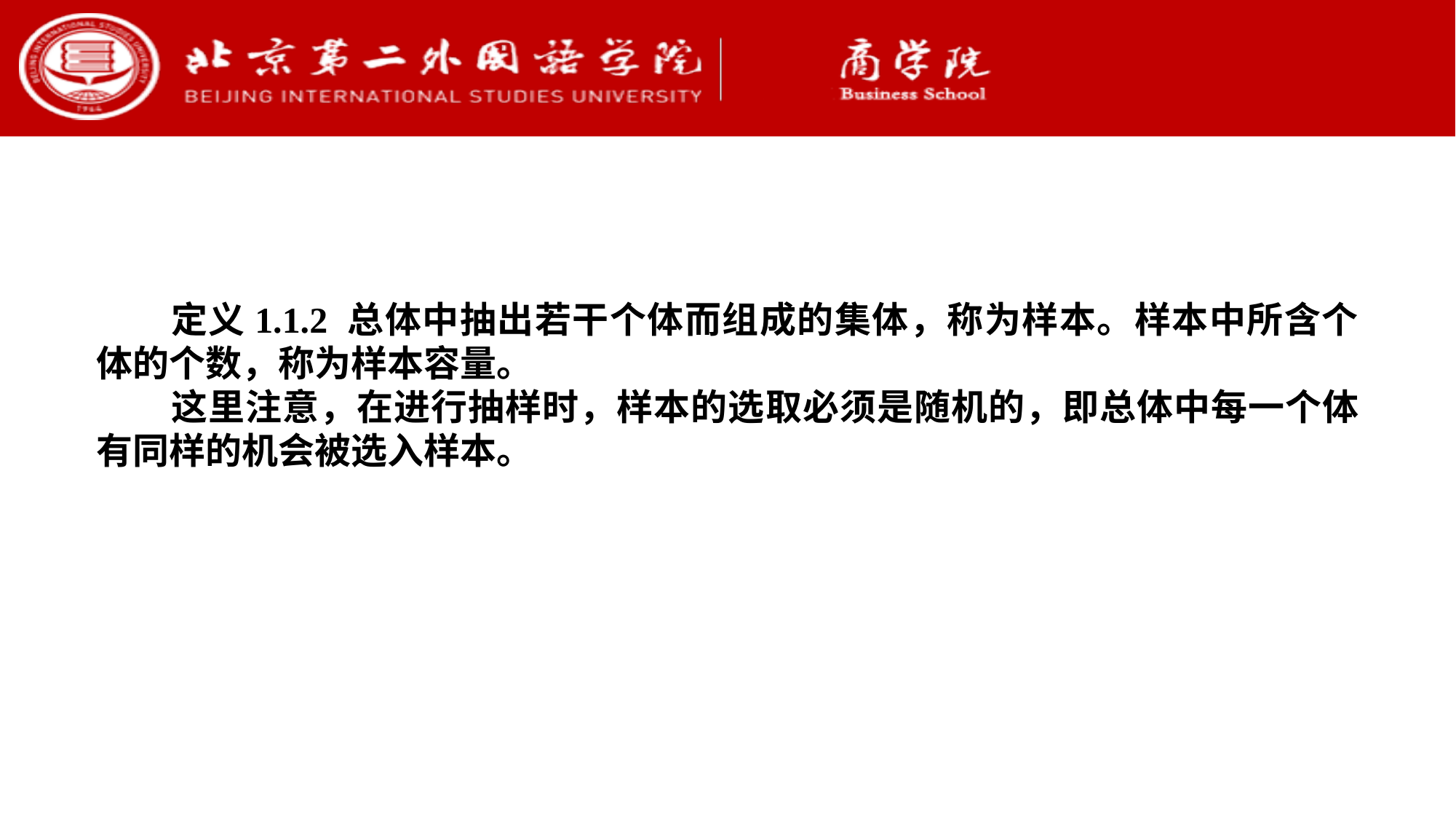

定义1.1.2 总体中抽出若干个体而组成的集体，称为样本。样本中所含个体的个数，称为样本容量。
这里注意，在进行抽样时，样本的选取必须是随机的，即总体中每一个体有同样的机会被选入样本。